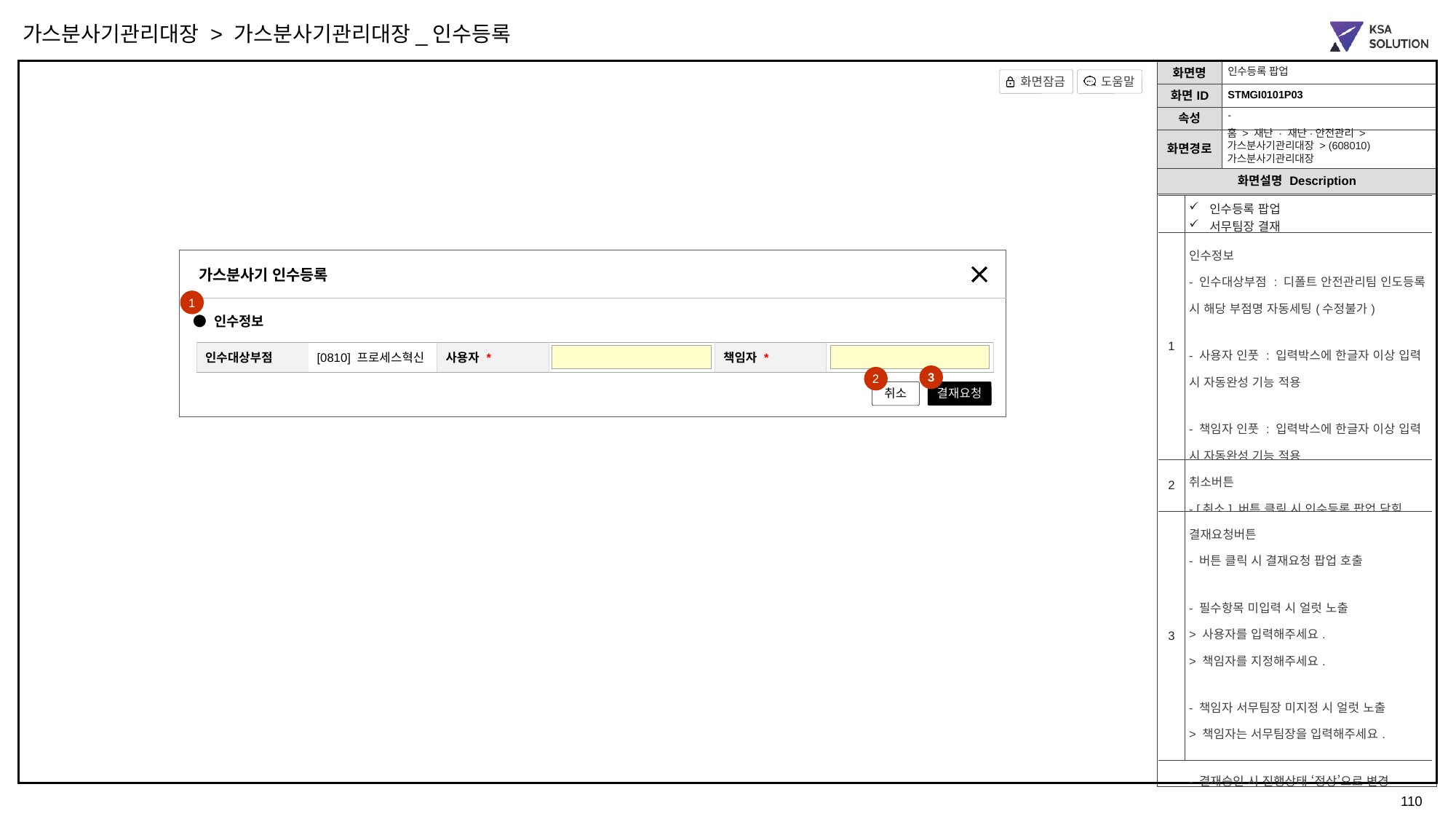

가스분사기관리대장 > 가스분사기관리대장_인수등록
인수등록 팝업
STMGI0101P03
-
홈 > 재난 · 재난·안전관리 > 가스분사기관리대장 > (608010) 가스분사기관리대장
|  | 인수등록 팝업 서무팀장 결재 |
| --- | --- |
| 1 | 인수정보 - 인수대상부점 : 디폴트 안전관리팀 인도등록 시 해당 부점명 자동세팅(수정불가) - 사용자 인풋 : 입력박스에 한글자 이상 입력 시 자동완성 기능 적용 - 책임자 인풋 : 입력박스에 한글자 이상 입력 시 자동완성 기능 적용 > 서무팀장 미지정 시 결재요청 불가 |
| 2 | 취소버튼 - [취소] 버튼 클릭 시 인수등록 팝업 닫힘 |
| 3 | 결재요청버튼 - 버튼 클릭 시 결재요청 팝업 호출 - 필수항목 미입력 시 얼럿 노출 > 사용자를 입력해주세요. > 책임자를 지정해주세요. - 책임자 서무팀장 미지정 시 얼럿 노출 > 책임자는 서무팀장을 입력해주세요. - 결재승인 시 진행상태 ‘정상’으로 변경 |

가스분사기 인수등록

1
● 인수정보
| 인수대상부점 | [0810] 프로세스혁신 | 사용자 \* |  | 책임자 \* |  |
| --- | --- | --- | --- | --- | --- |

3
2
취소
결재요청